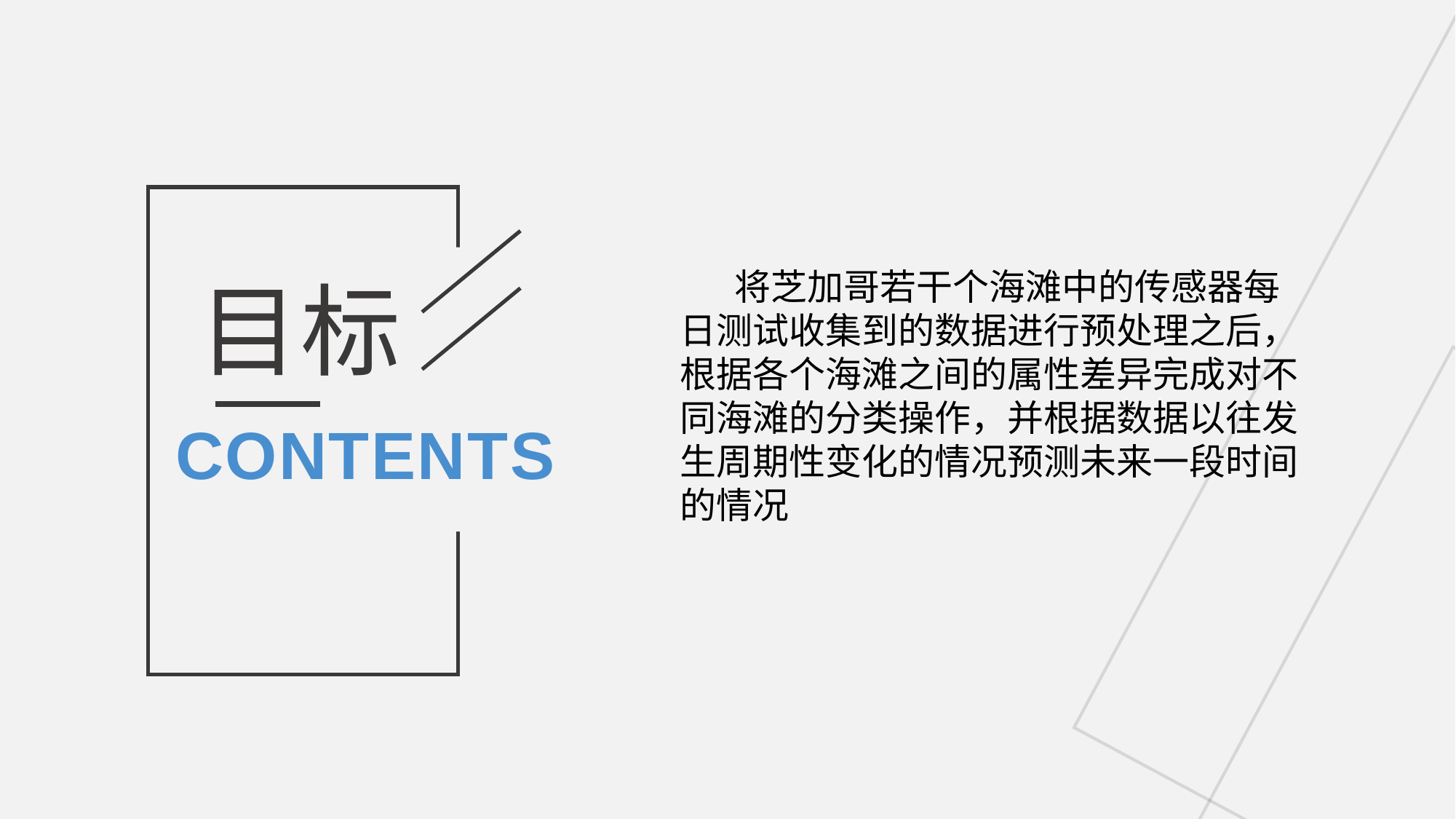

将芝加哥若干个海滩中的传感器每日测试收集到的数据进行预处理之后，根据各个海滩之间的属性差异完成对不同海滩的分类操作，并根据数据以往发生周期性变化的情况预测未来一段时间的情况
目标
CONTENTS